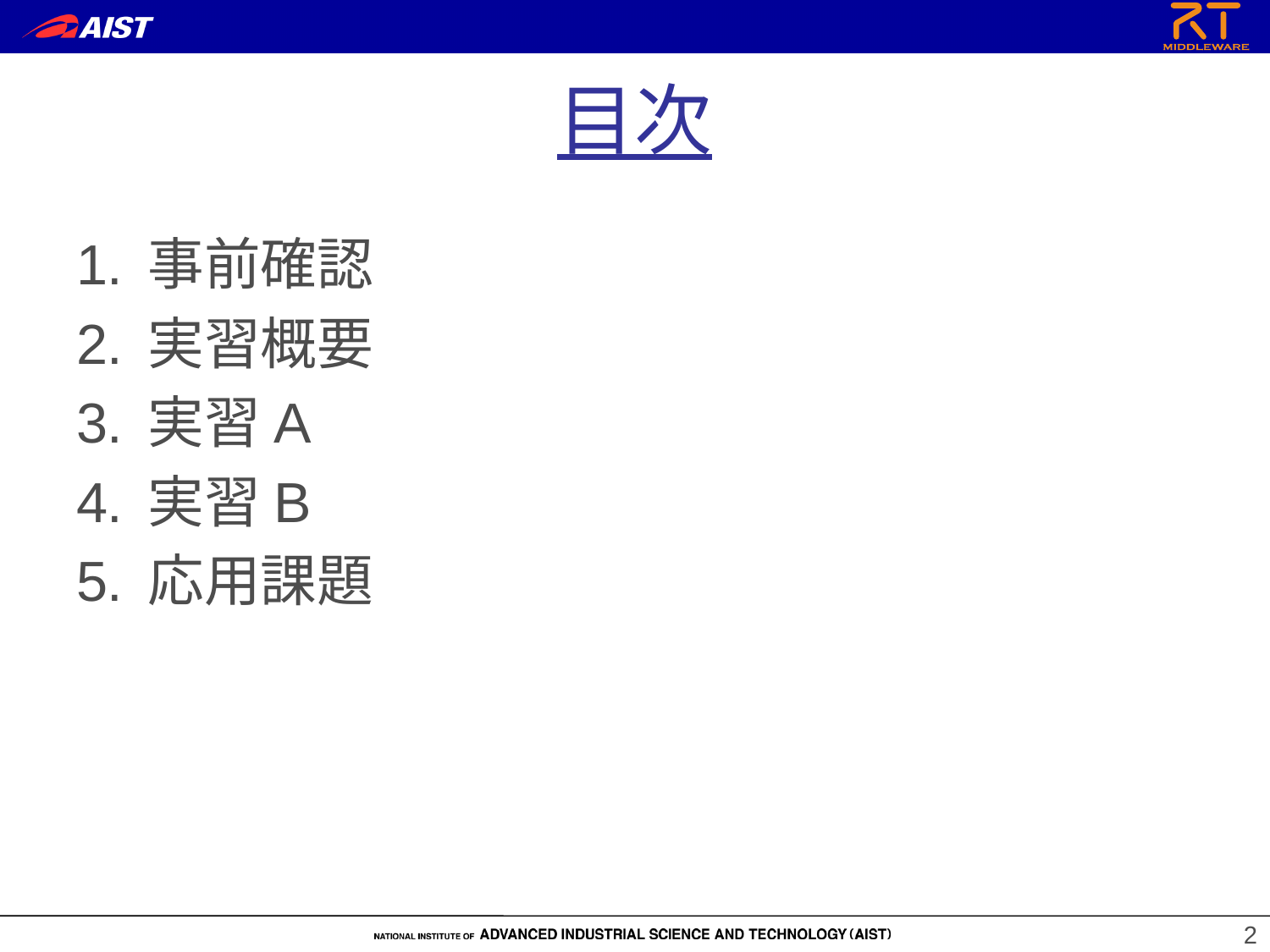

# 目次
事前確認
実習概要
実習A
実習B
応用課題
2